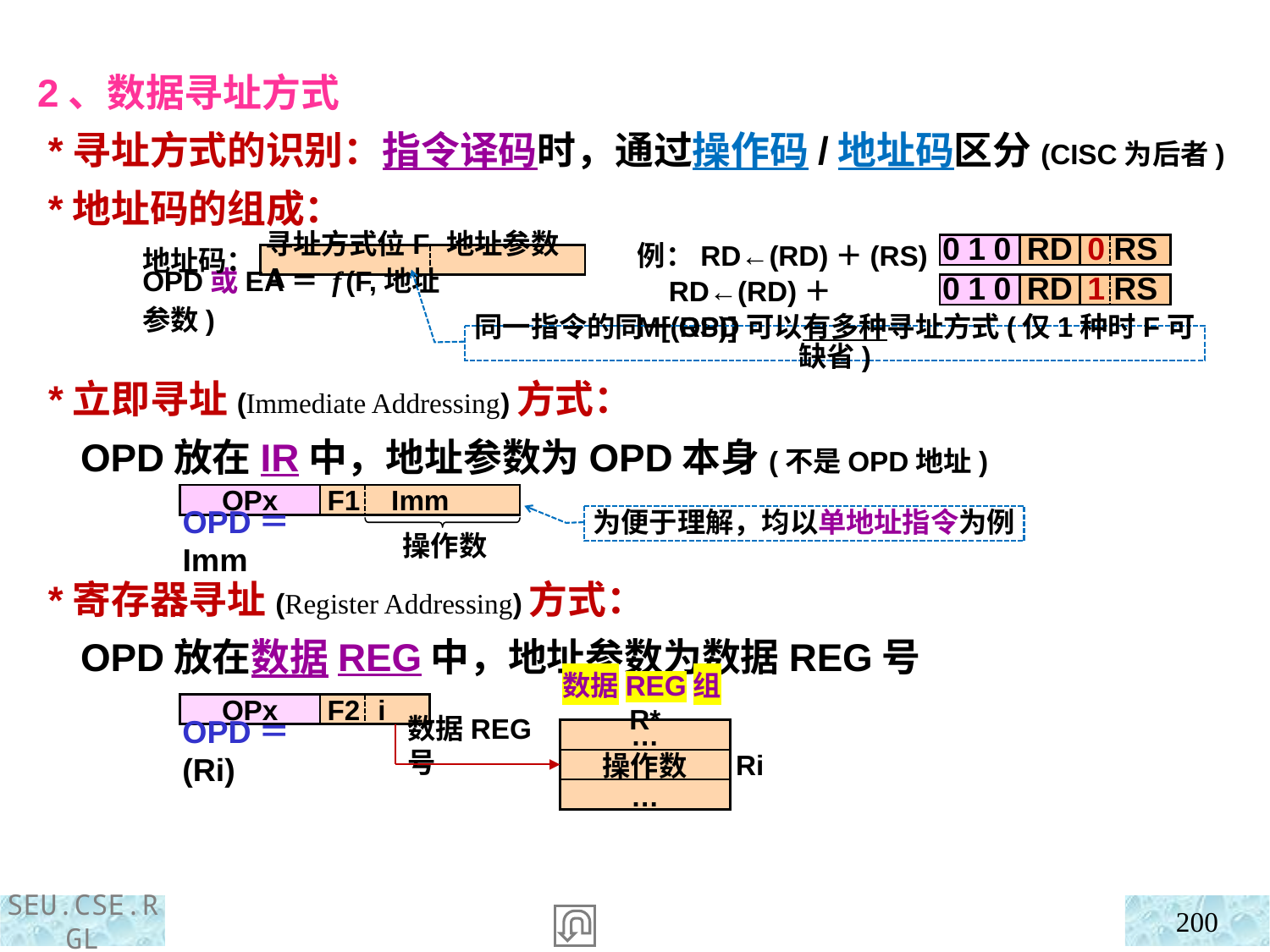

2、数据寻址方式
 *寻址方式的识别：指令译码时，通过操作码/地址码区分(CISC为后者)
 *地址码的组成：
例：RD←(RD)＋(RS)
    RD←(RD)＋M[(RS)]
0 1 0
RD
0 RS
0 1 0
RD
1 RS
地址码：
寻址方式位F  地址参数A
OPD或EA＝ f (F,地址参数)
同一指令的同一OPD可以有多种寻址方式(仅1种时F可缺省)
 *立即寻址(Immediate Addressing)方式：
    OPD放在IR中，地址参数为OPD本身(不是OPD地址)

OPx
F1    Imm
OPD＝Imm
操作数
为便于理解，均以单地址指令为例
 *寄存器寻址(Register Addressing)方式：
    OPD放在数据REG中，地址参数为数据REG号
数据REG组R*
OPx
F2   i
…
操作数
…
OPD＝(Ri)
数据REG号
Ri
200